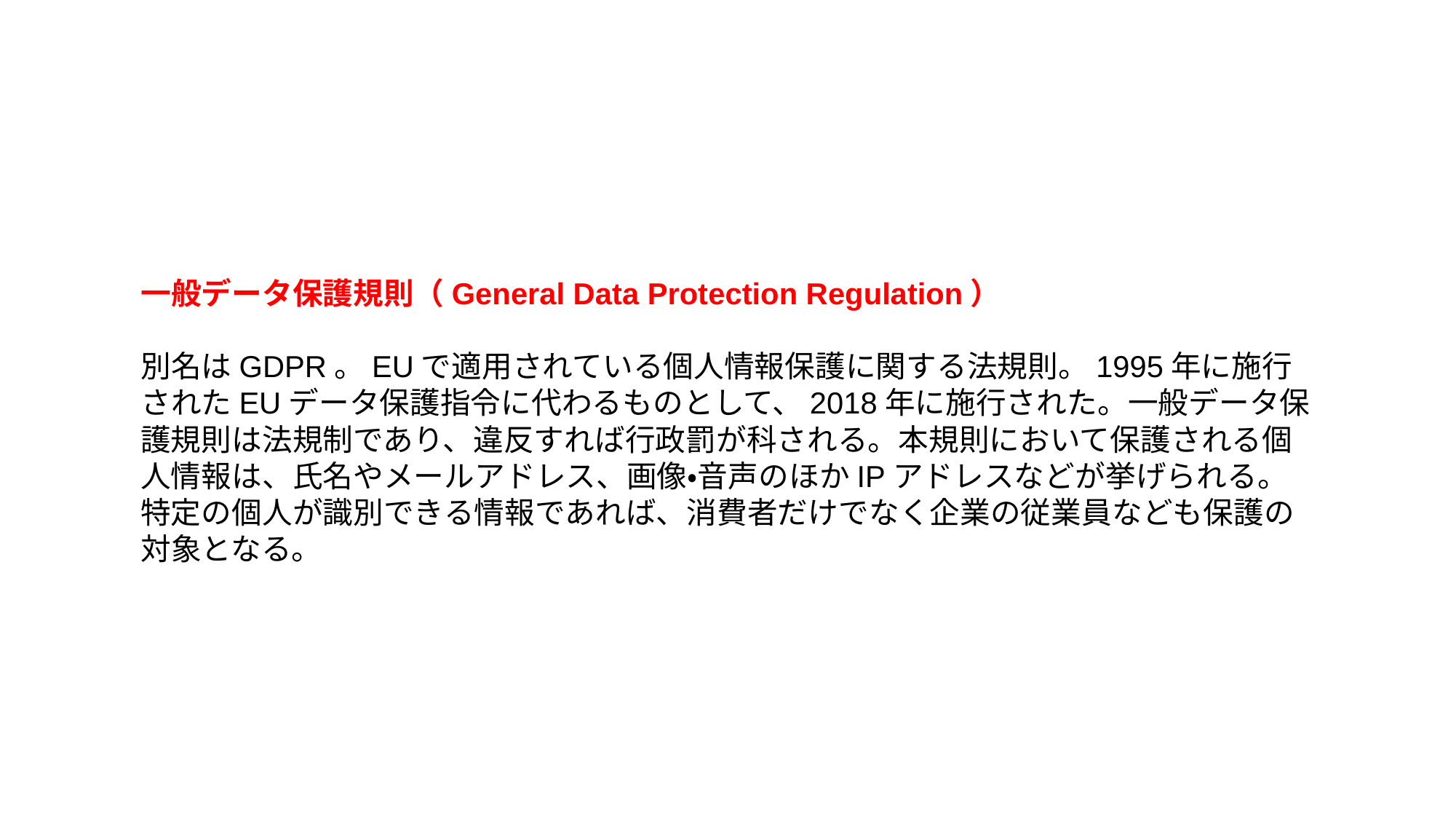

一般データ保護規則（General Data Protection Regulation）

別名はGDPR。EUで適用されている個人情報保護に関する法規則。1995年に施行されたEUデータ保護指令に代わるものとして、2018年に施行された。一般データ保護規則は法規制であり、違反すれば行政罰が科される。本規則において保護される個人情報は、氏名やメールアドレス、画像・音声のほかIPアドレスなどが挙げられる。特定の個人が識別できる情報であれば、消費者だけでなく企業の従業員なども保護の対象となる。